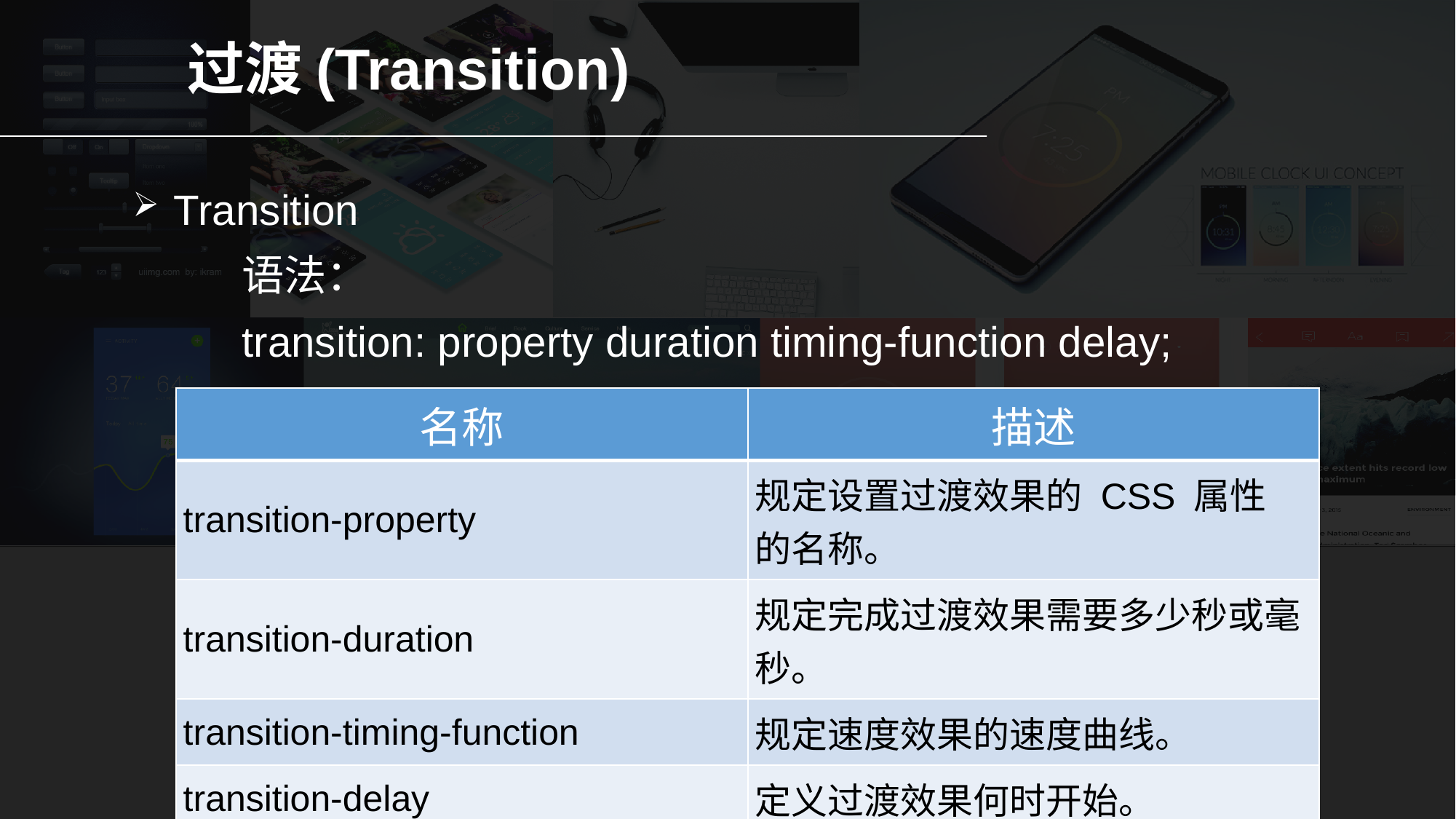

过渡(Transition)
Transition
	语法：
	transition: property duration timing-function delay;
| 名称 | 描述 |
| --- | --- |
| transition-property | 规定设置过渡效果的 CSS 属性的名称。 |
| transition-duration | 规定完成过渡效果需要多少秒或毫秒。 |
| transition-timing-function | 规定速度效果的速度曲线。 |
| transition-delay | 定义过渡效果何时开始。 |